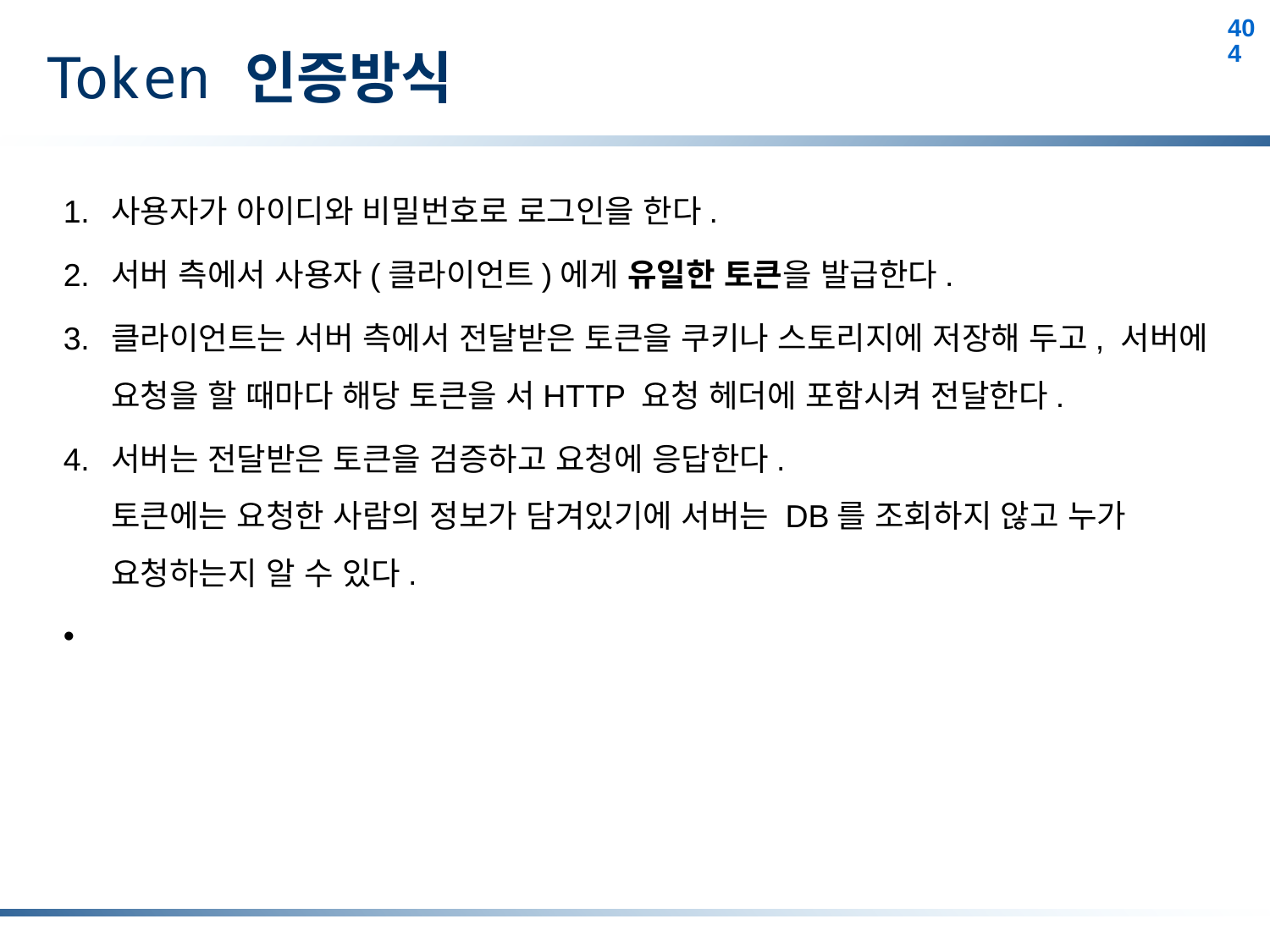

# Token 인증방식
사용자가 아이디와 비밀번호로 로그인을 한다.
서버 측에서 사용자(클라이언트)에게 유일한 토큰을 발급한다.
클라이언트는 서버 측에서 전달받은 토큰을 쿠키나 스토리지에 저장해 두고, 서버에 요청을 할 때마다 해당 토큰을 서HTTP 요청 헤더에 포함시켜 전달한다.
서버는 전달받은 토큰을 검증하고 요청에 응답한다.
토큰에는 요청한 사람의 정보가 담겨있기에 서버는 DB를 조회하지 않고 누가 요청하는지 알 수 있다.